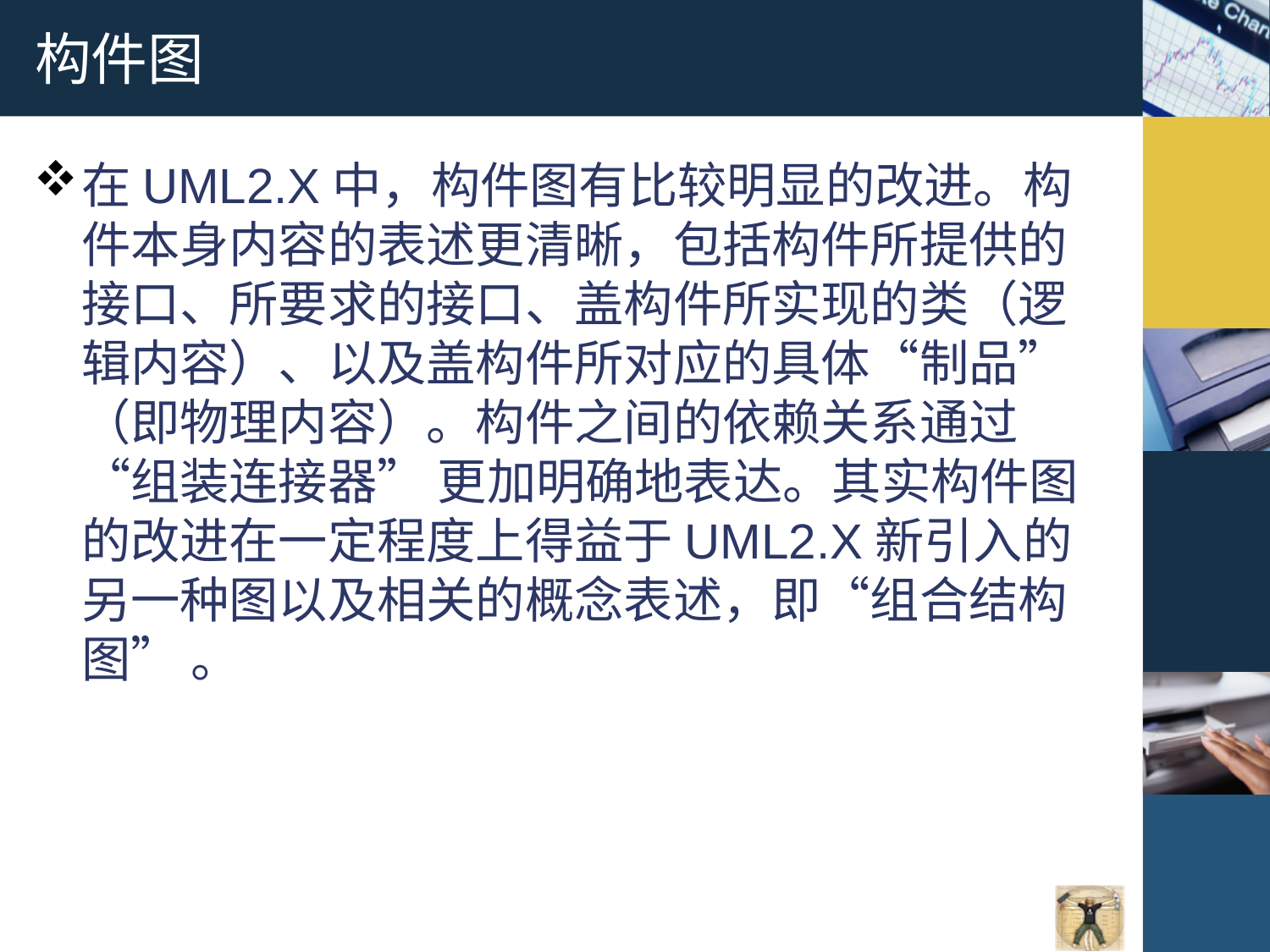

# 构件图
在UML2.X中，构件图有比较明显的改进。构件本身内容的表述更清晰，包括构件所提供的接口、所要求的接口、盖构件所实现的类（逻辑内容）、以及盖构件所对应的具体“制品”（即物理内容）。构件之间的依赖关系通过“组装连接器” 更加明确地表达。其实构件图的改进在一定程度上得益于UML2.X新引入的另一种图以及相关的概念表述，即“组合结构图” 。